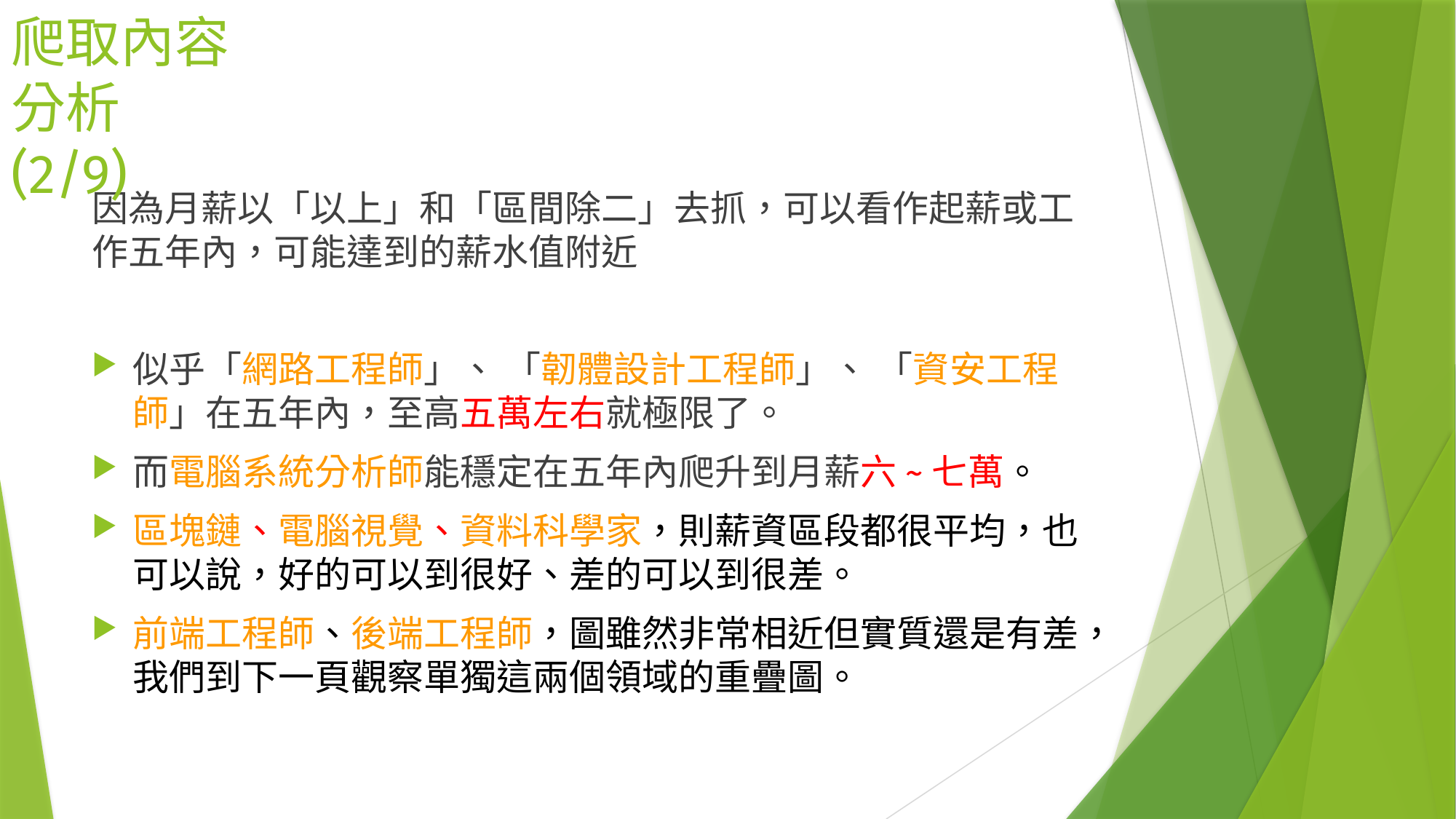

# 爬取內容分析 (2/9)
因為月薪以「以上」和「區間除二」去抓，可以看作起薪或工作五年內，可能達到的薪水值附近

似乎「網路工程師」、 「韌體設計工程師」、 「資安工程師」在五年內，至高五萬左右就極限了。
而電腦系統分析師能穩定在五年內爬升到月薪六~七萬。
區塊鏈、電腦視覺、資料科學家，則薪資區段都很平均，也可以說，好的可以到很好、差的可以到很差。
前端工程師、後端工程師，圖雖然非常相近但實質還是有差，我們到下一頁觀察單獨這兩個領域的重疊圖。